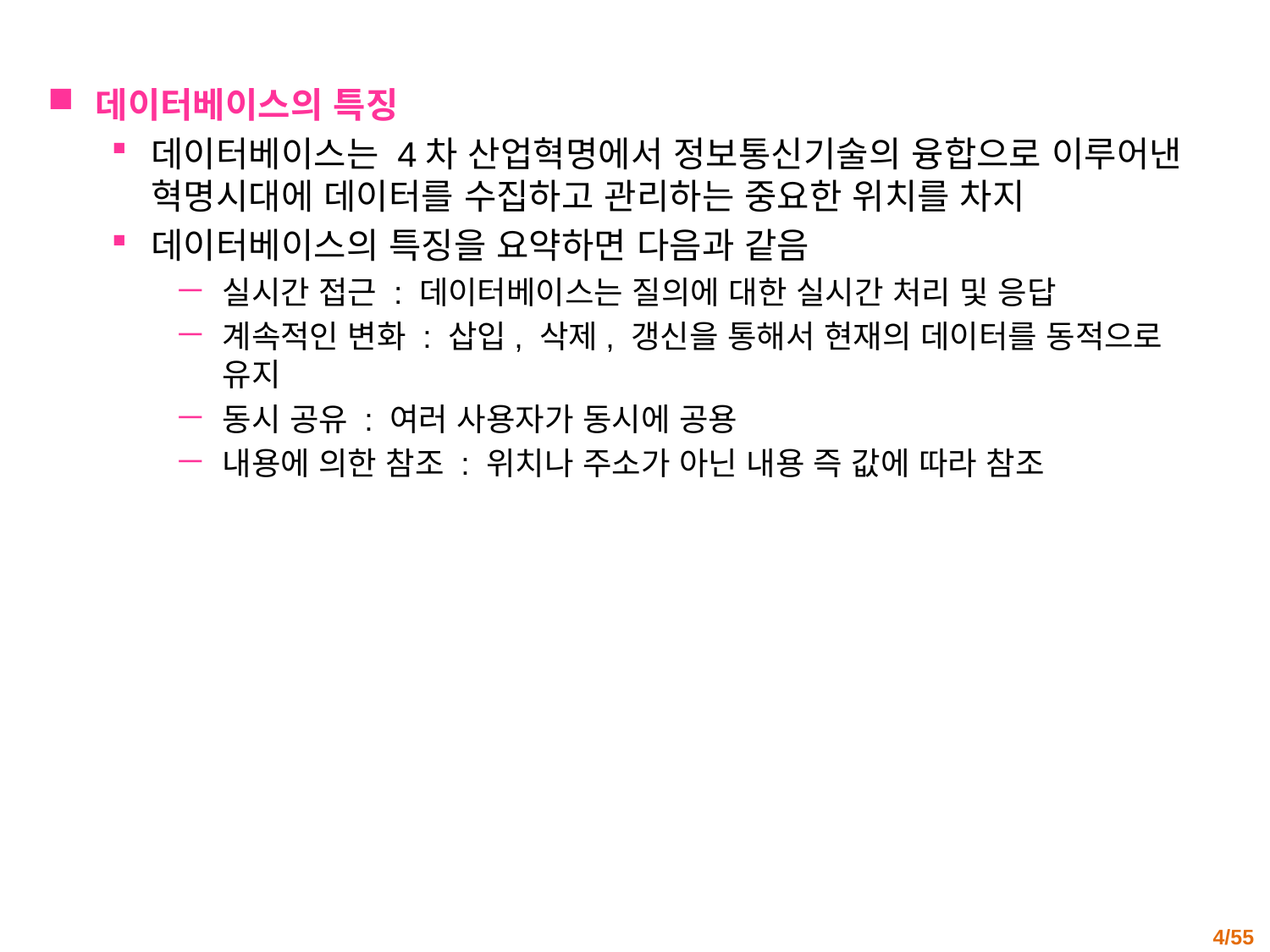

데이터베이스의 특징
데이터베이스는 4차 산업혁명에서 정보통신기술의 융합으로 이루어낸 혁명시대에 데이터를 수집하고 관리하는 중요한 위치를 차지
데이터베이스의 특징을 요약하면 다음과 같음
실시간 접근 : 데이터베이스는 질의에 대한 실시간 처리 및 응답
계속적인 변화 : 삽입, 삭제, 갱신을 통해서 현재의 데이터를 동적으로 유지
동시 공유 : 여러 사용자가 동시에 공용
내용에 의한 참조 : 위치나 주소가 아닌 내용 즉 값에 따라 참조